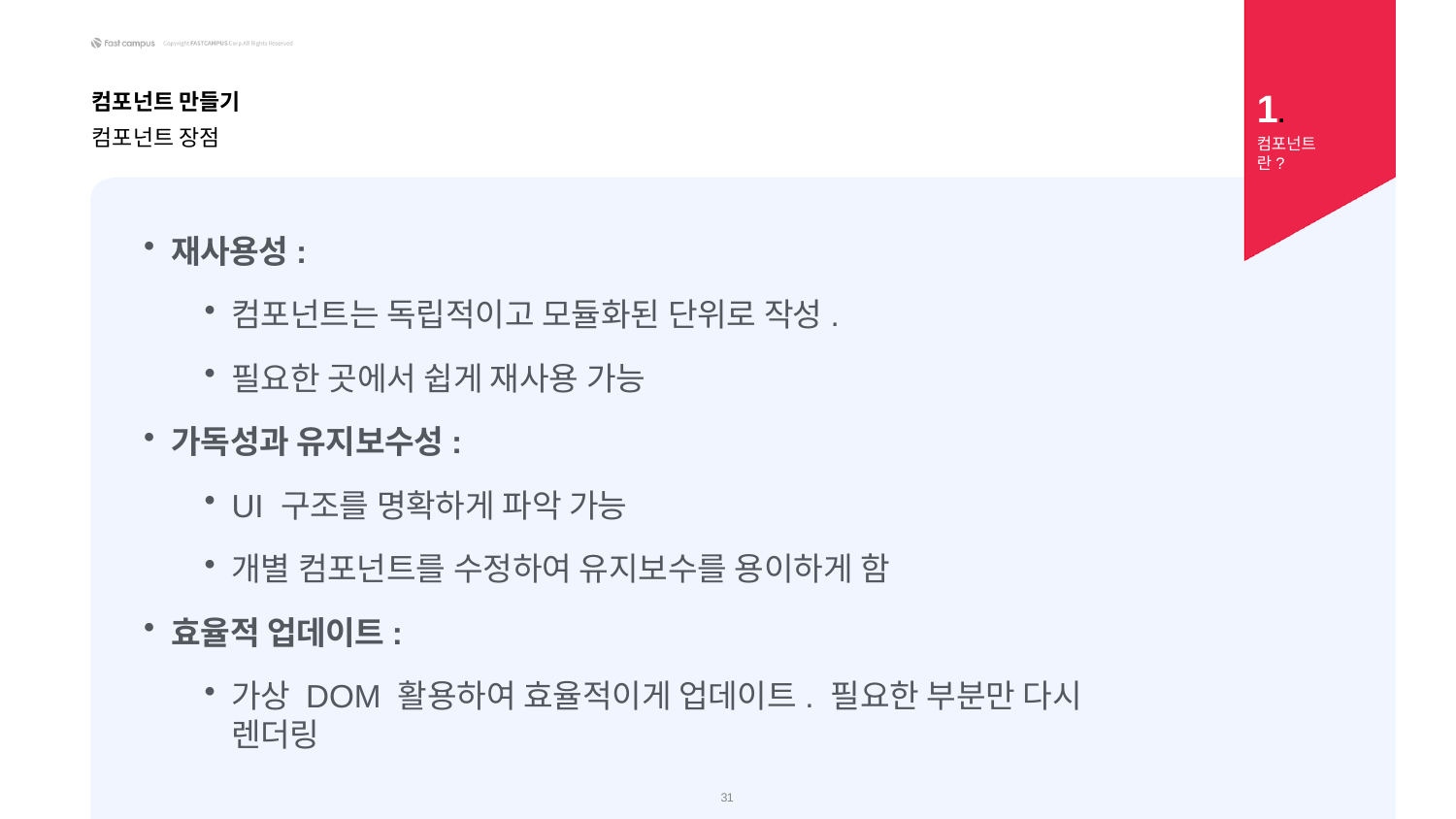

1.
컴포넌트란?
컴포넌트 만들기
컴포넌트 장점
재사용성:
컴포넌트는 독립적이고 모듈화된 단위로 작성.
필요한 곳에서 쉽게 재사용 가능
가독성과 유지보수성:
UI 구조를 명확하게 파악 가능
개별 컴포넌트를 수정하여 유지보수를 용이하게 함
효율적 업데이트:
가상 DOM 활용하여 효율적이게 업데이트. 필요한 부분만 다시 렌더링
31